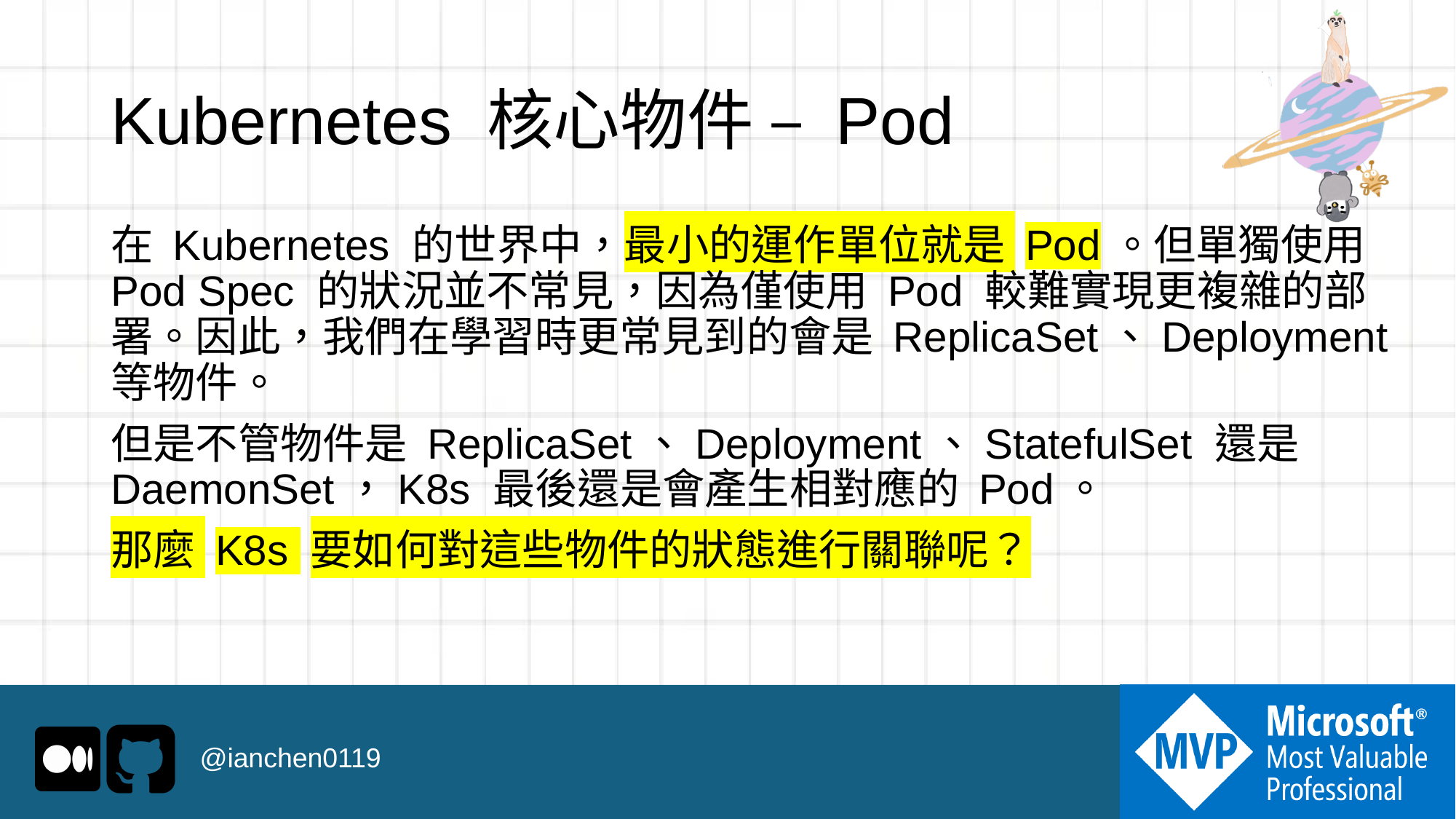

# Kubernetes 核心物件 – Pod
在 Kubernetes 的世界中，最小的運作單位就是 Pod。但單獨使用 Pod Spec 的狀況並不常見，因為僅使用 Pod 較難實現更複雜的部署。因此，我們在學習時更常見到的會是 ReplicaSet、Deployment 等物件。
但是不管物件是 ReplicaSet、Deployment、StatefulSet 還是 DaemonSet，K8s 最後還是會產生相對應的 Pod。
那麼 K8s 要如何對這些物件的狀態進行關聯呢？